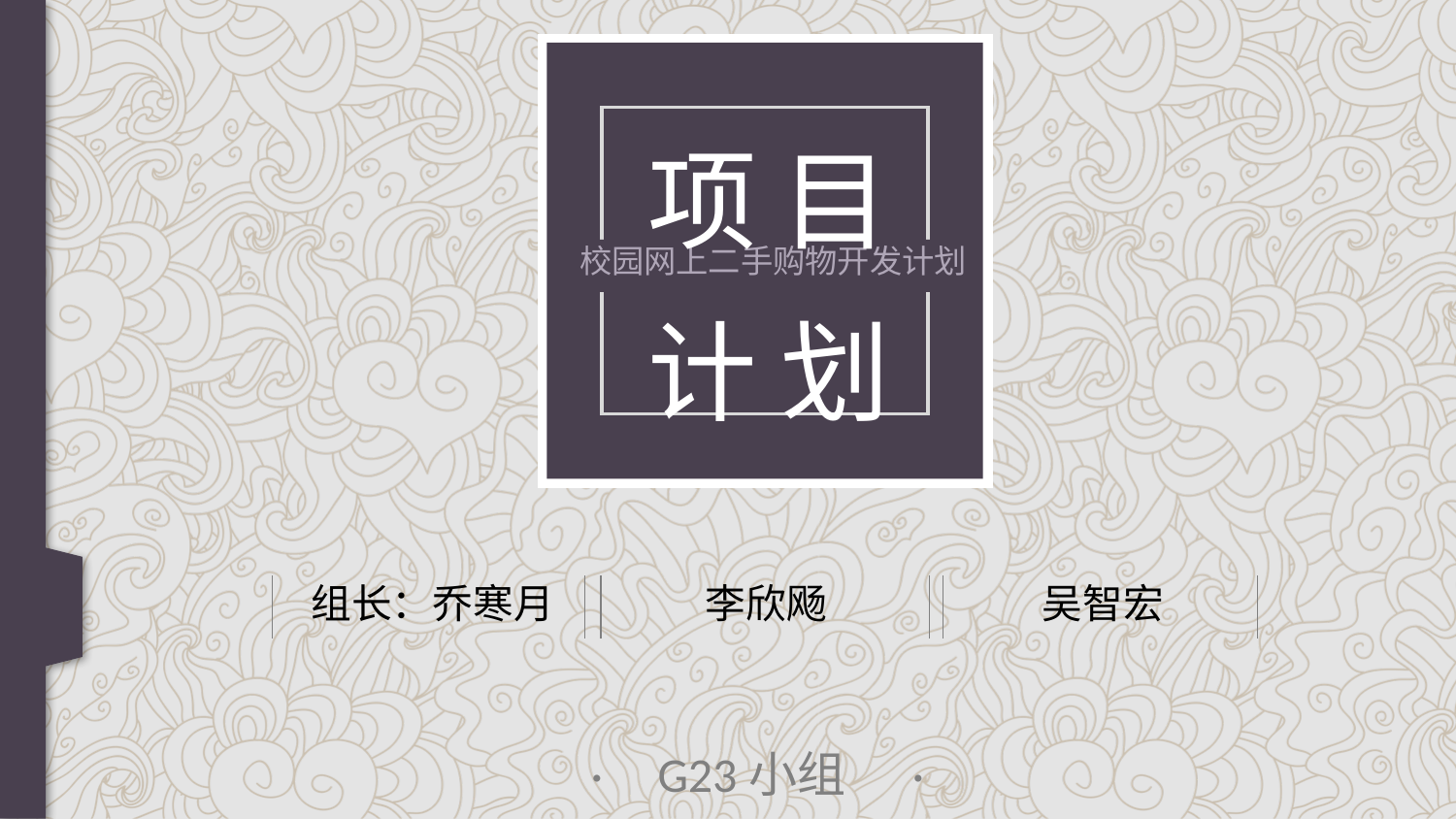

项 目

计 划
   校园网上二手购物开发计划

组长：乔寒月
李欣飏
吴智宏
·     G23小组     ·